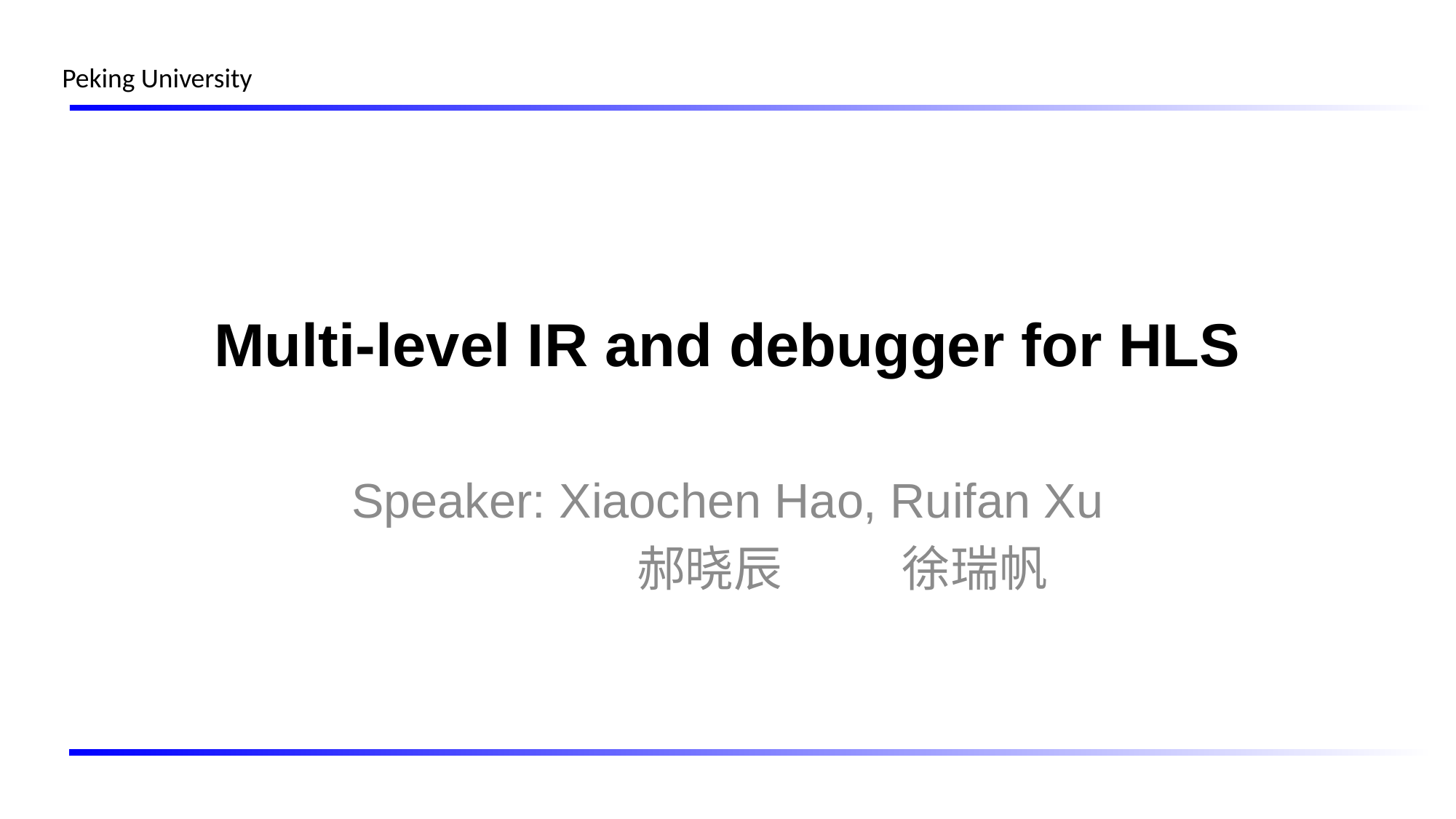

# Multi-level IR and debugger for HLS
Speaker: Xiaochen Hao, Ruifan Xu
                    郝晓辰           徐瑞帆